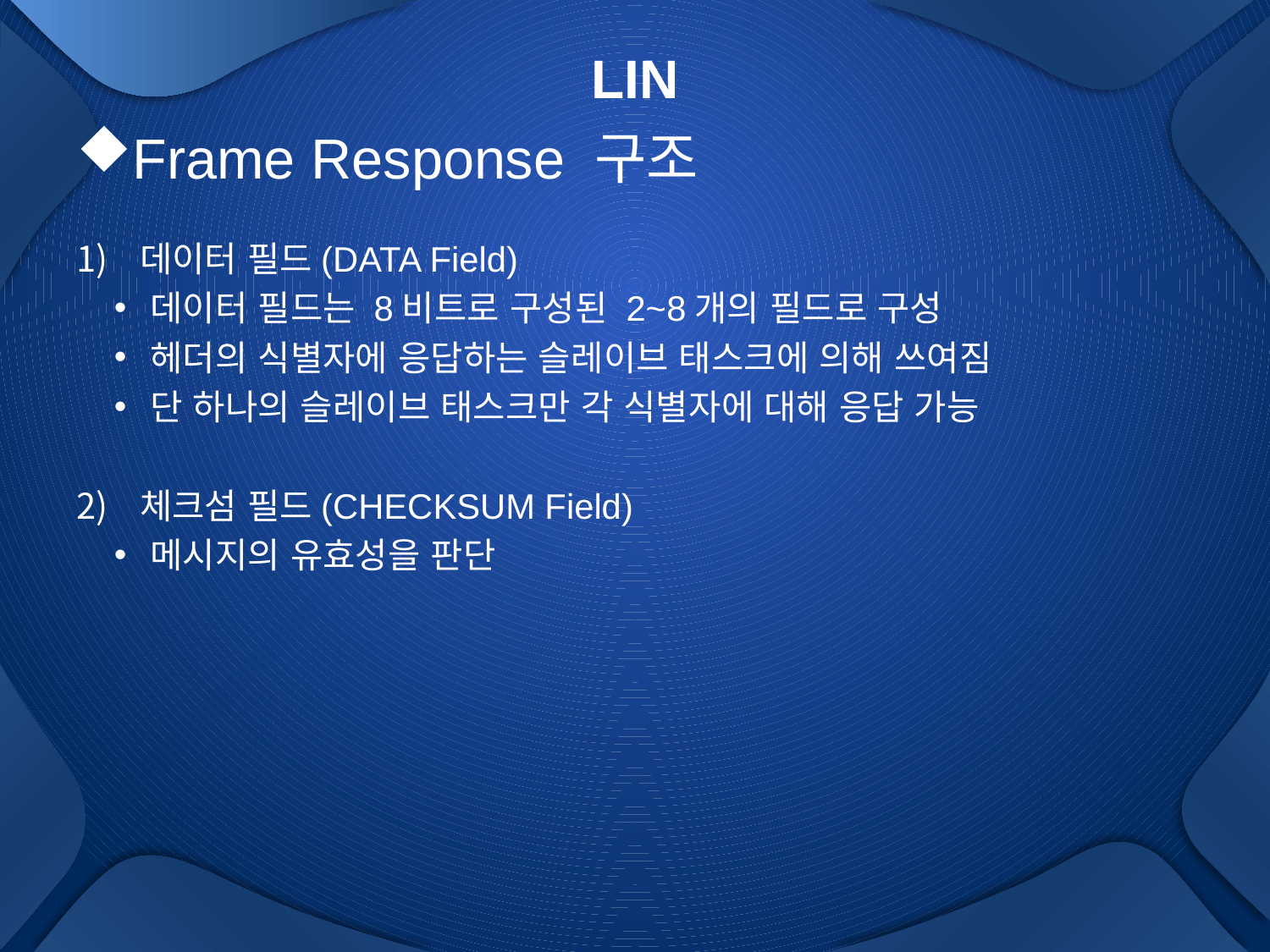

# LIN
Frame Response 구조

데이터 필드(DATA Field)
데이터 필드는 8비트로 구성된 2~8개의 필드로 구성
헤더의 식별자에 응답하는 슬레이브 태스크에 의해 쓰여짐
단 하나의 슬레이브 태스크만 각 식별자에 대해 응답 가능

체크섬 필드(CHECKSUM Field)
메시지의 유효성을 판단